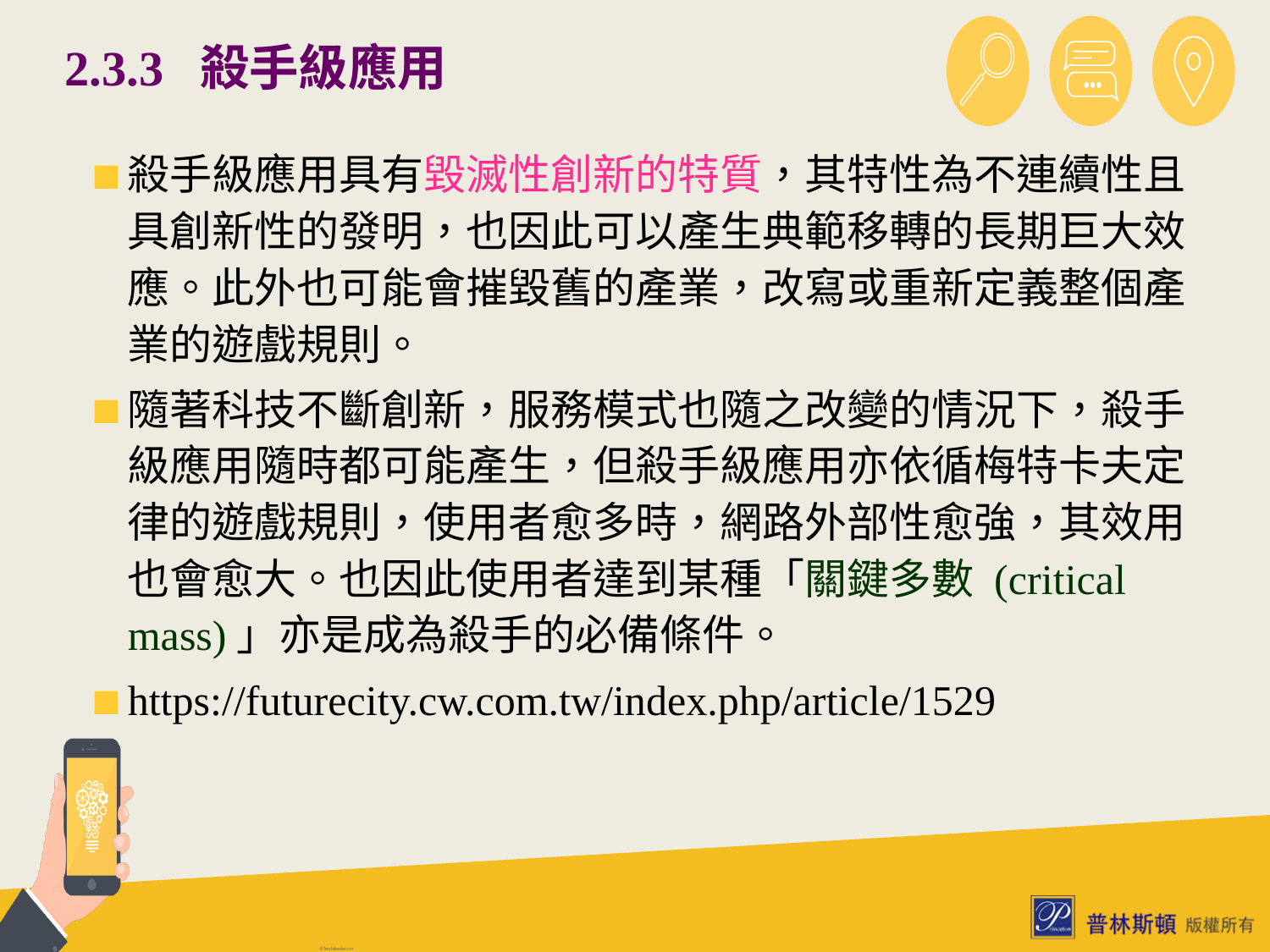

# 2.3.3  殺手級應用
殺手級應用具有毀滅性創新的特質，其特性為不連續性且具創新性的發明，也因此可以產生典範移轉的長期巨大效應。此外也可能會摧毀舊的產業，改寫或重新定義整個產業的遊戲規則。
隨著科技不斷創新，服務模式也隨之改變的情況下，殺手級應用隨時都可能產生，但殺手級應用亦依循梅特卡夫定律的遊戲規則，使用者愈多時，網路外部性愈強，其效用也會愈大。也因此使用者達到某種「關鍵多數 (critical mass)」亦是成為殺手的必備條件。
https://futurecity.cw.com.tw/index.php/article/1529